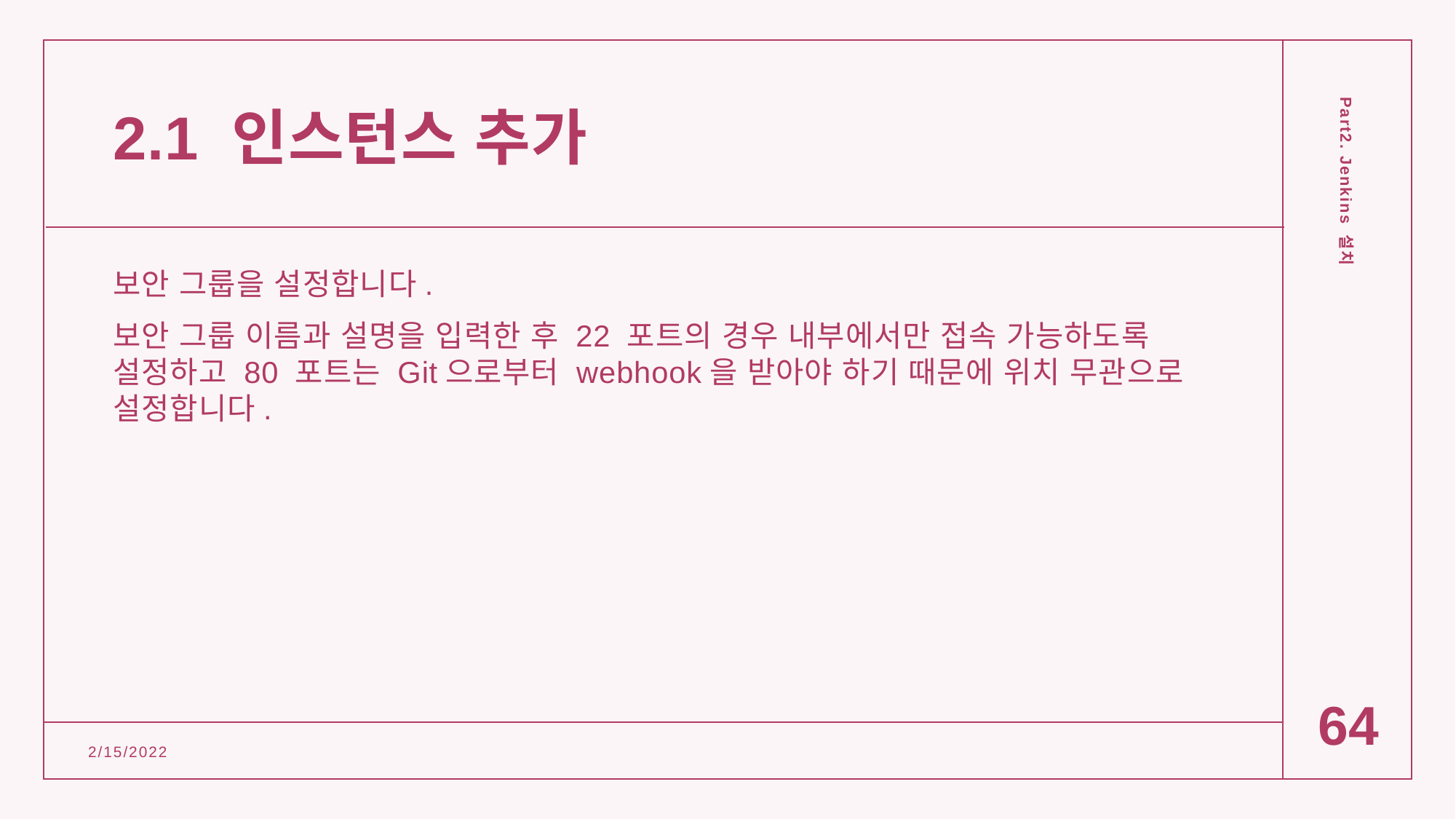

# 2.1 인스턴스 추가
보안 그룹을 설정합니다.
보안 그룹 이름과 설명을 입력한 후 22 포트의 경우 내부에서만 접속 가능하도록 설정하고 80 포트는 Git으로부터 webhook을 받아야 하기 때문에 위치 무관으로 설정합니다.
Part2. Jenkins 설치
64
2/15/2022